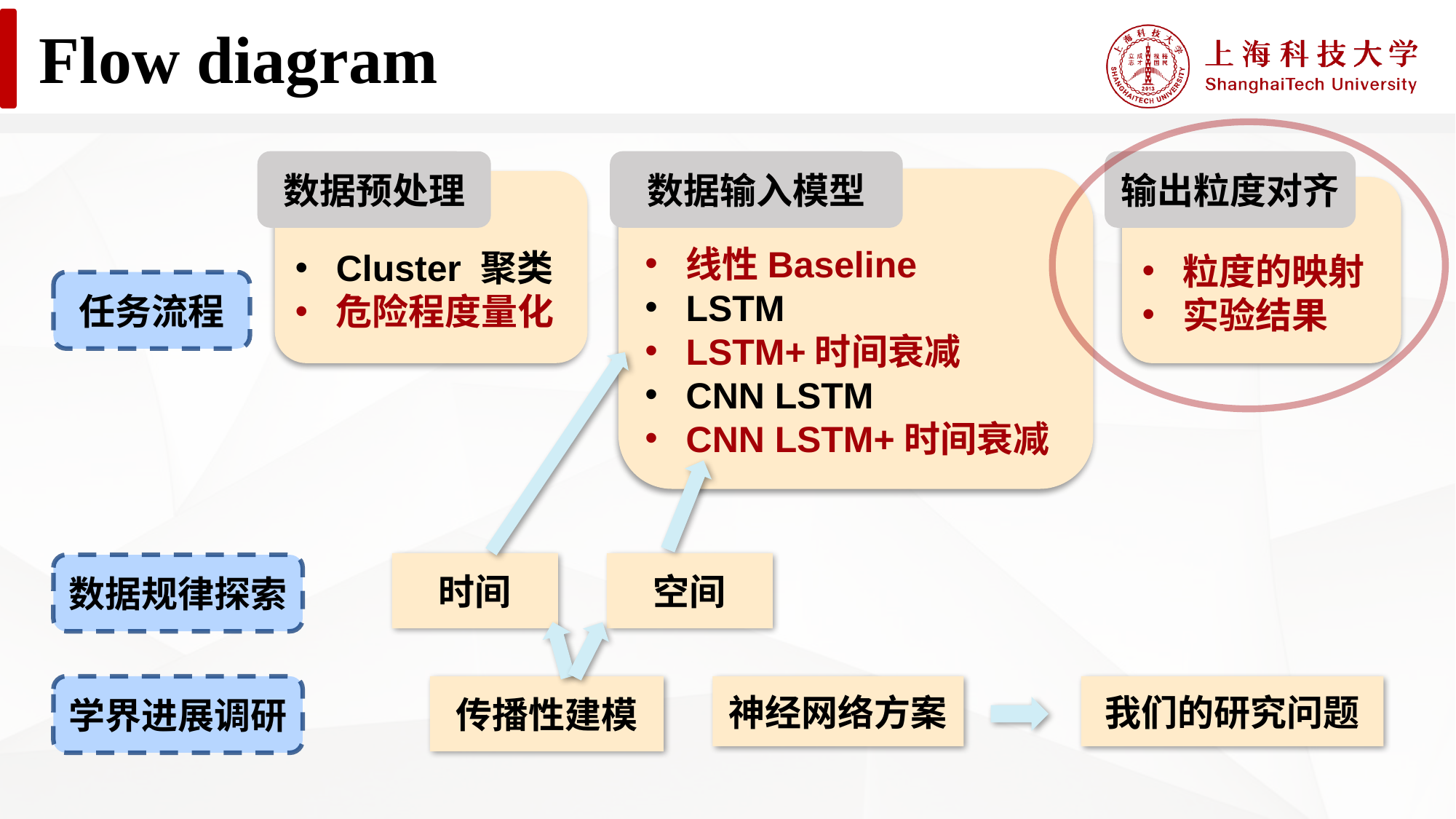

Flow diagram

数据预处理

Cluster 聚类
危险程度量化
数据输入模型

线性Baseline
LSTM
LSTM+时间衰减
CNN LSTM
CNN LSTM+时间衰减

输出粒度对齐

粒度的映射
实验结果
任务流程

时间
空间
数据规律探索

学界进展调研
传播性建模
神经网络方案
我们的研究问题